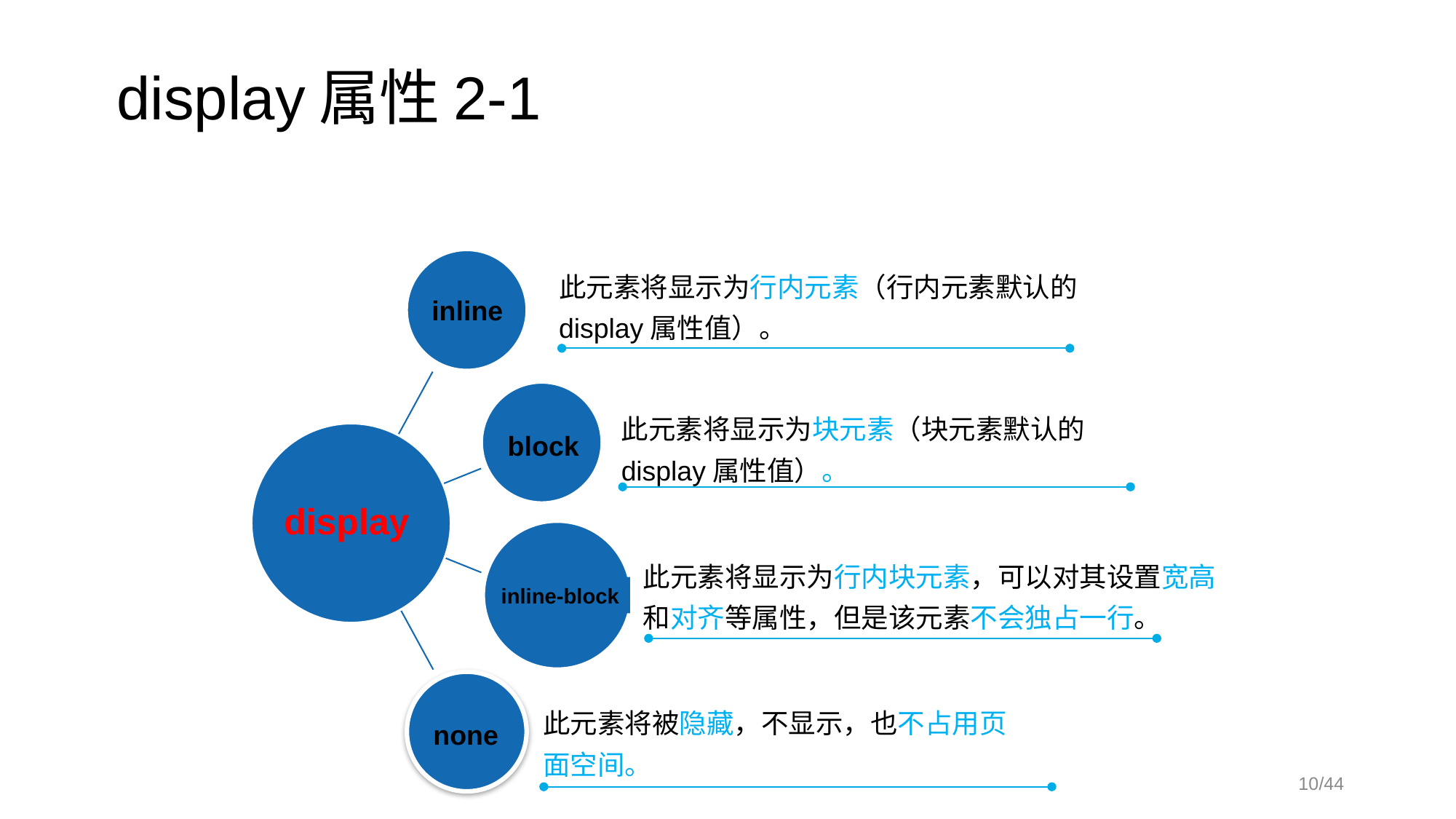

# display属性2-1

inline
此元素将显示为行内元素（行内元素默认的display属性值）。

block
此元素将显示为块元素（块元素默认的display属性值）。

display

inline-block
此元素将显示为行内块元素，可以对其设置宽高和对齐等属性，但是该元素不会独占一行。

none
此元素将被隐藏，不显示，也不占用页面空间。
10/44